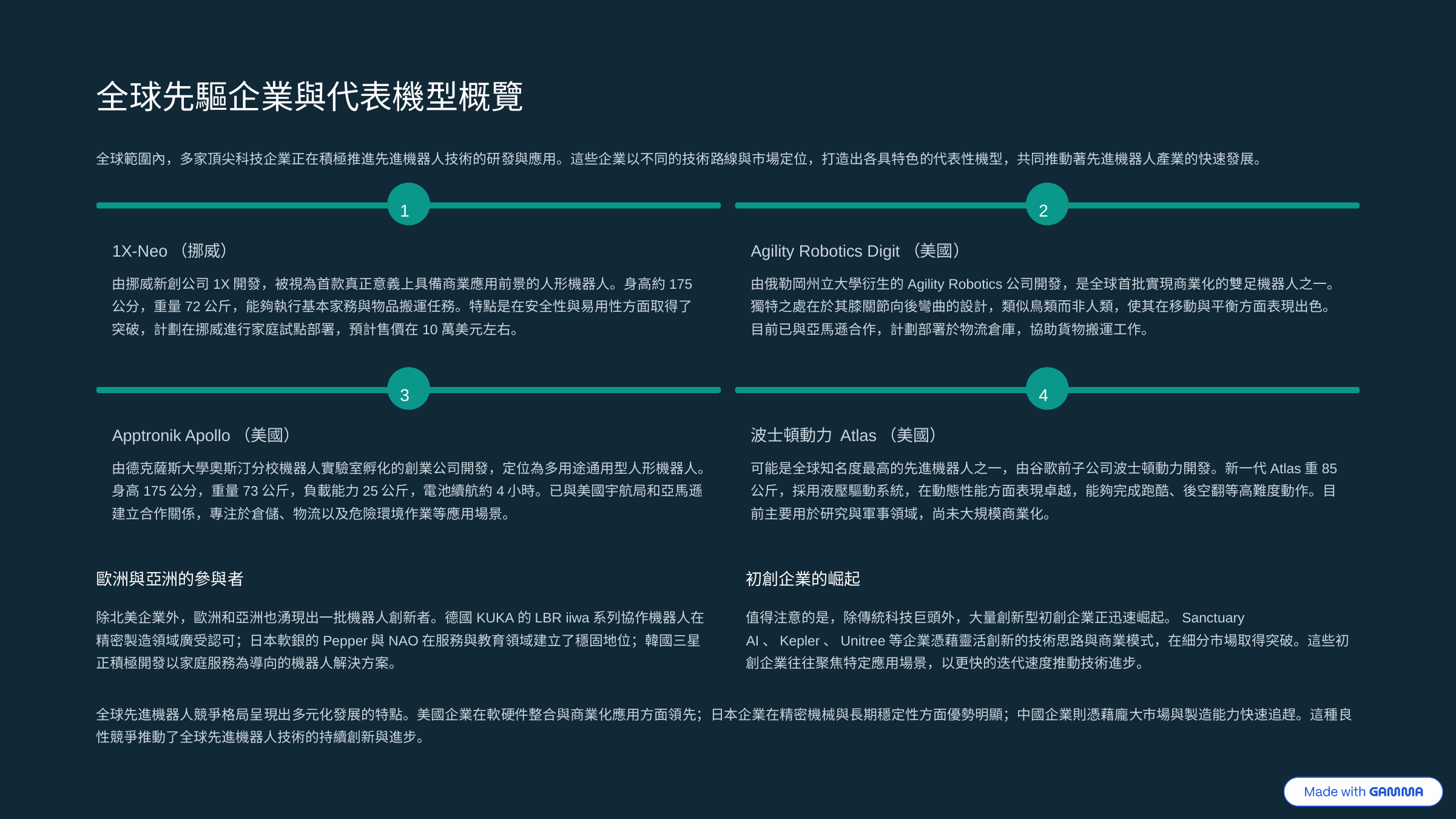

全球先驅企業與代表機型概覽
全球範圍內，多家頂尖科技企業正在積極推進先進機器人技術的研發與應用。這些企業以不同的技術路線與市場定位，打造出各具特色的代表性機型，共同推動著先進機器人產業的快速發展。

1
2

1X-Neo（挪威）
Agility Robotics Digit（美國）
由挪威新創公司1X開發，被視為首款真正意義上具備商業應用前景的人形機器人。身高約175公分，重量72公斤，能夠執行基本家務與物品搬運任務。特點是在安全性與易用性方面取得了突破，計劃在挪威進行家庭試點部署，預計售價在10萬美元左右。
由俄勒岡州立大學衍生的Agility Robotics公司開發，是全球首批實現商業化的雙足機器人之一。獨特之處在於其膝關節向後彎曲的設計，類似鳥類而非人類，使其在移動與平衡方面表現出色。目前已與亞馬遜合作，計劃部署於物流倉庫，協助貨物搬運工作。

3
4

Apptronik Apollo（美國）
波士頓動力 Atlas（美國）
由德克薩斯大學奧斯汀分校機器人實驗室孵化的創業公司開發，定位為多用途通用型人形機器人。身高175公分，重量73公斤，負載能力25公斤，電池續航約4小時。已與美國宇航局和亞馬遜建立合作關係，專注於倉儲、物流以及危險環境作業等應用場景。
可能是全球知名度最高的先進機器人之一，由谷歌前子公司波士頓動力開發。新一代Atlas重85公斤，採用液壓驅動系統，在動態性能方面表現卓越，能夠完成跑酷、後空翻等高難度動作。目前主要用於研究與軍事領域，尚未大規模商業化。
歐洲與亞洲的參與者
初創企業的崛起
除北美企業外，歐洲和亞洲也湧現出一批機器人創新者。德國KUKA的LBR iiwa系列協作機器人在精密製造領域廣受認可；日本軟銀的Pepper與NAO在服務與教育領域建立了穩固地位；韓國三星正積極開發以家庭服務為導向的機器人解決方案。
值得注意的是，除傳統科技巨頭外，大量創新型初創企業正迅速崛起。Sanctuary AI、Kepler、Unitree等企業憑藉靈活創新的技術思路與商業模式，在細分市場取得突破。這些初創企業往往聚焦特定應用場景，以更快的迭代速度推動技術進步。
全球先進機器人競爭格局呈現出多元化發展的特點。美國企業在軟硬件整合與商業化應用方面領先；日本企業在精密機械與長期穩定性方面優勢明顯；中國企業則憑藉龐大市場與製造能力快速追趕。這種良性競爭推動了全球先進機器人技術的持續創新與進步。